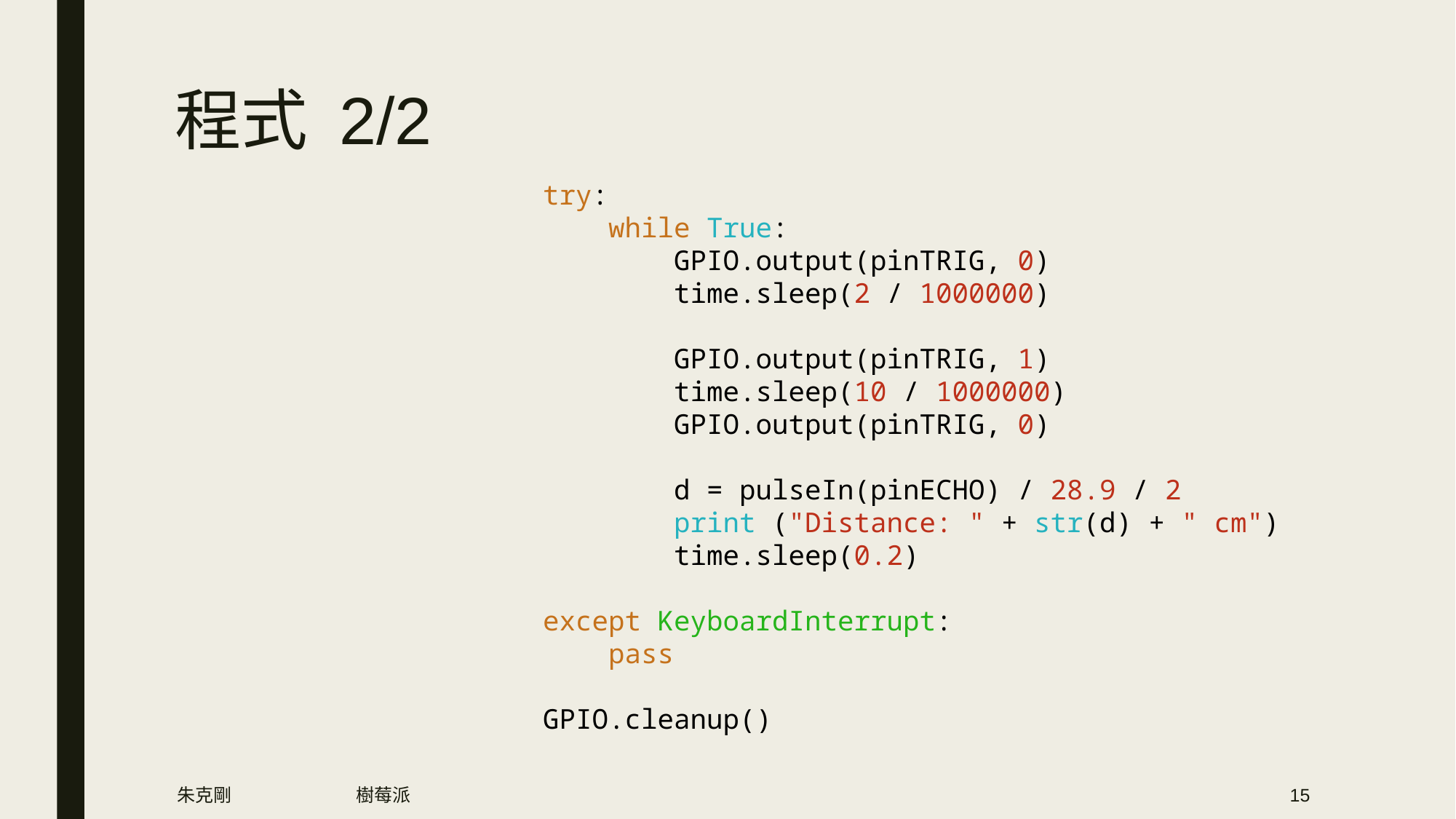

# 程式 2/2
try:
    while True:
        GPIO.output(pinTRIG, 0)
        time.sleep(2 / 1000000)

        GPIO.output(pinTRIG, 1)
        time.sleep(10 / 1000000)
        GPIO.output(pinTRIG, 0)

        d = pulseIn(pinECHO) / 28.9 / 2
        print ("Distance: " + str(d) + " cm")
        time.sleep(0.2)

except KeyboardInterrupt:
    pass

GPIO.cleanup()
朱克剛
樹莓派
15